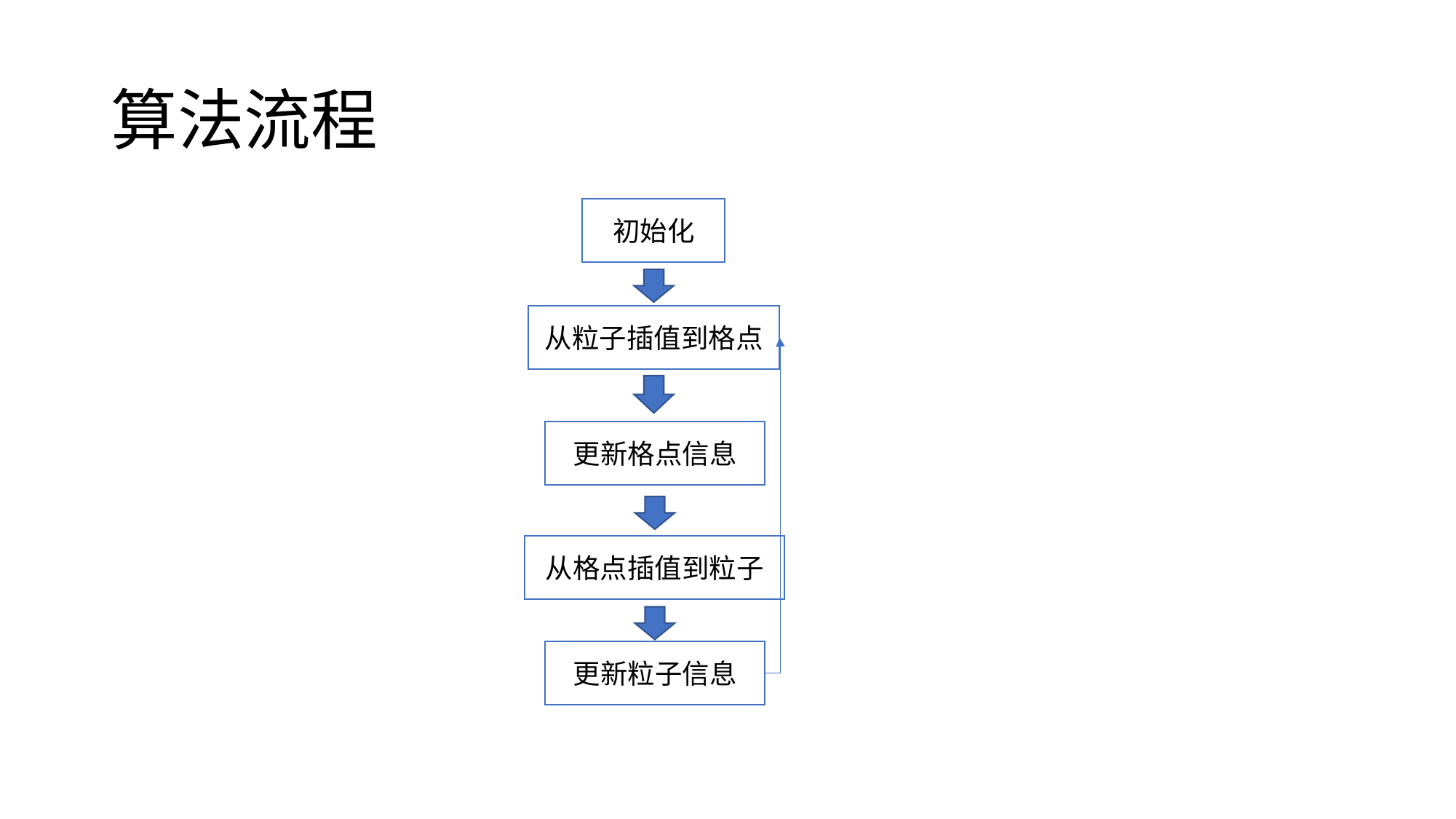

# 算法流程
初始化

从粒子插值到格点

更新格点信息

从格点插值到粒子

更新粒子信息